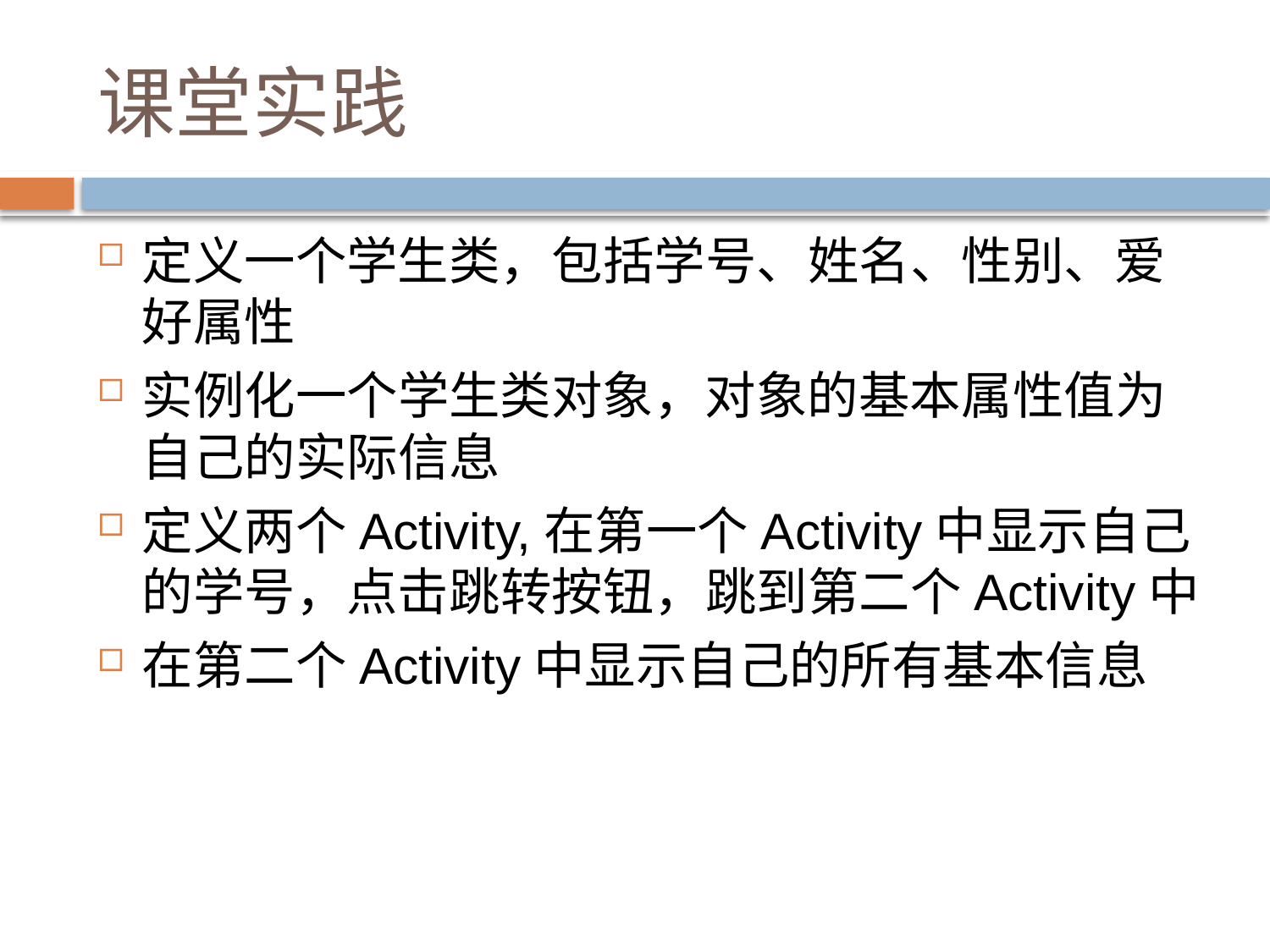

# 课堂实践
定义一个学生类，包括学号、姓名、性别、爱好属性
实例化一个学生类对象，对象的基本属性值为自己的实际信息
定义两个Activity,在第一个Activity中显示自己的学号，点击跳转按钮，跳到第二个Activity中
在第二个Activity中显示自己的所有基本信息